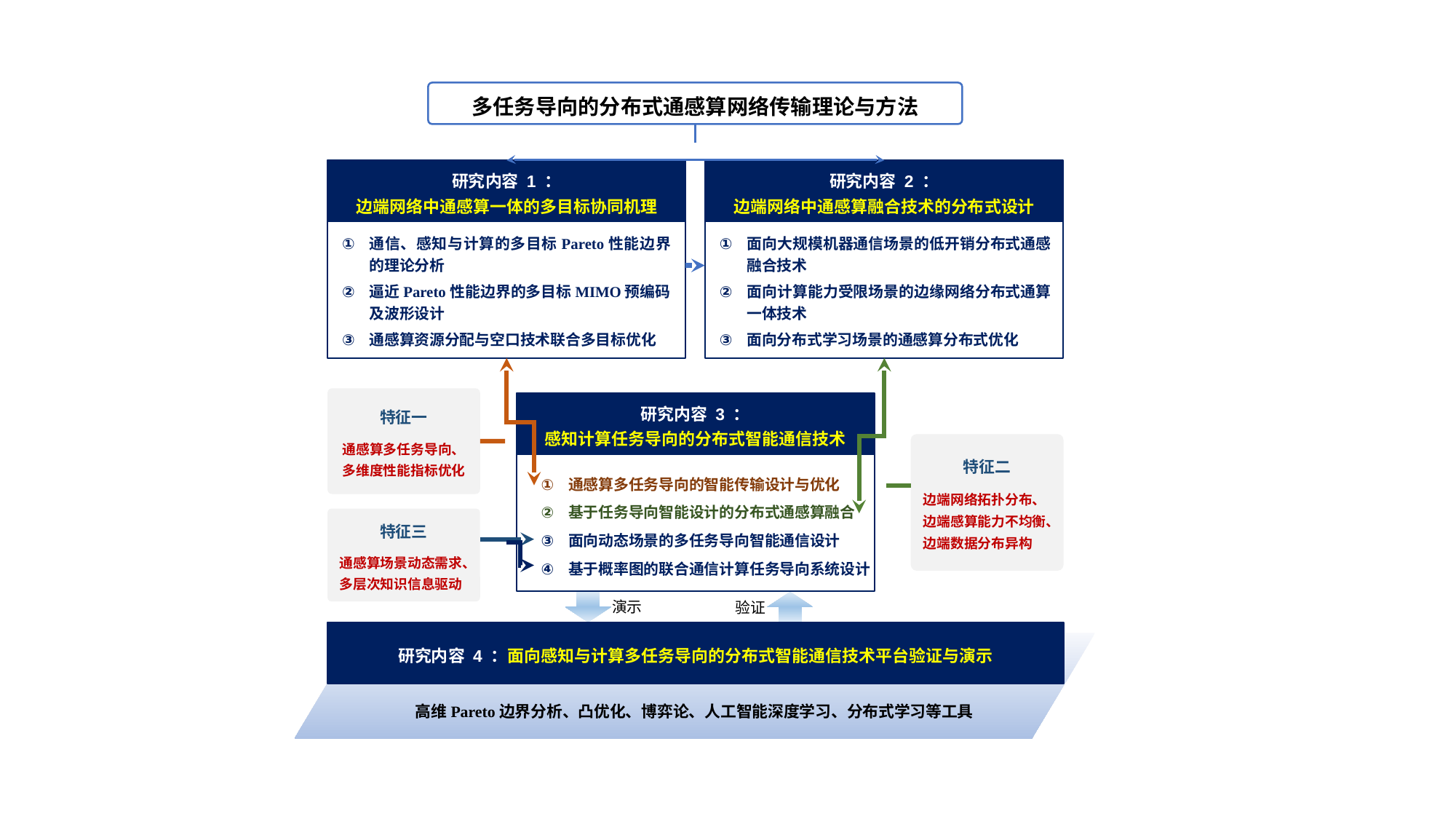

多任务导向的分布式通感算网络传输理论与方法
研究内容 1 ：
边端网络中通感算一体的多目标协同机理

通信、感知与计算的多目标Pareto性能边界的理论分析
逼近Pareto性能边界的多目标MIMO预编码及波形设计
通感算资源分配与空口技术联合多目标优化
研究内容 2 ：
边端网络中通感算融合技术的分布式设计

面向大规模机器通信场景的低开销分布式通感融合技术
面向计算能力受限场景的边缘网络分布式通算一体技术
面向分布式学习场景的通感算分布式优化
特征一
通感算多任务导向、
多维度性能指标优化
研究内容 3 ：
感知计算任务导向的分布式智能通信技术

通感算多任务导向的智能传输设计与优化
基于任务导向智能设计的分布式通感算融合
面向动态场景的多任务导向智能通信设计
基于概率图的联合通信计算任务导向系统设计
特征二
边端网络拓扑分布、边端感算能力不均衡、
边端数据分布异构
特征三
通感算场景动态需求、
多层次知识信息驱动

演示
验证
研究内容 4 ：面向感知与计算多任务导向的分布式智能通信技术平台验证与演示

高维Pareto边界分析、凸优化、博弈论、人工智能深度学习、分布式学习等工具